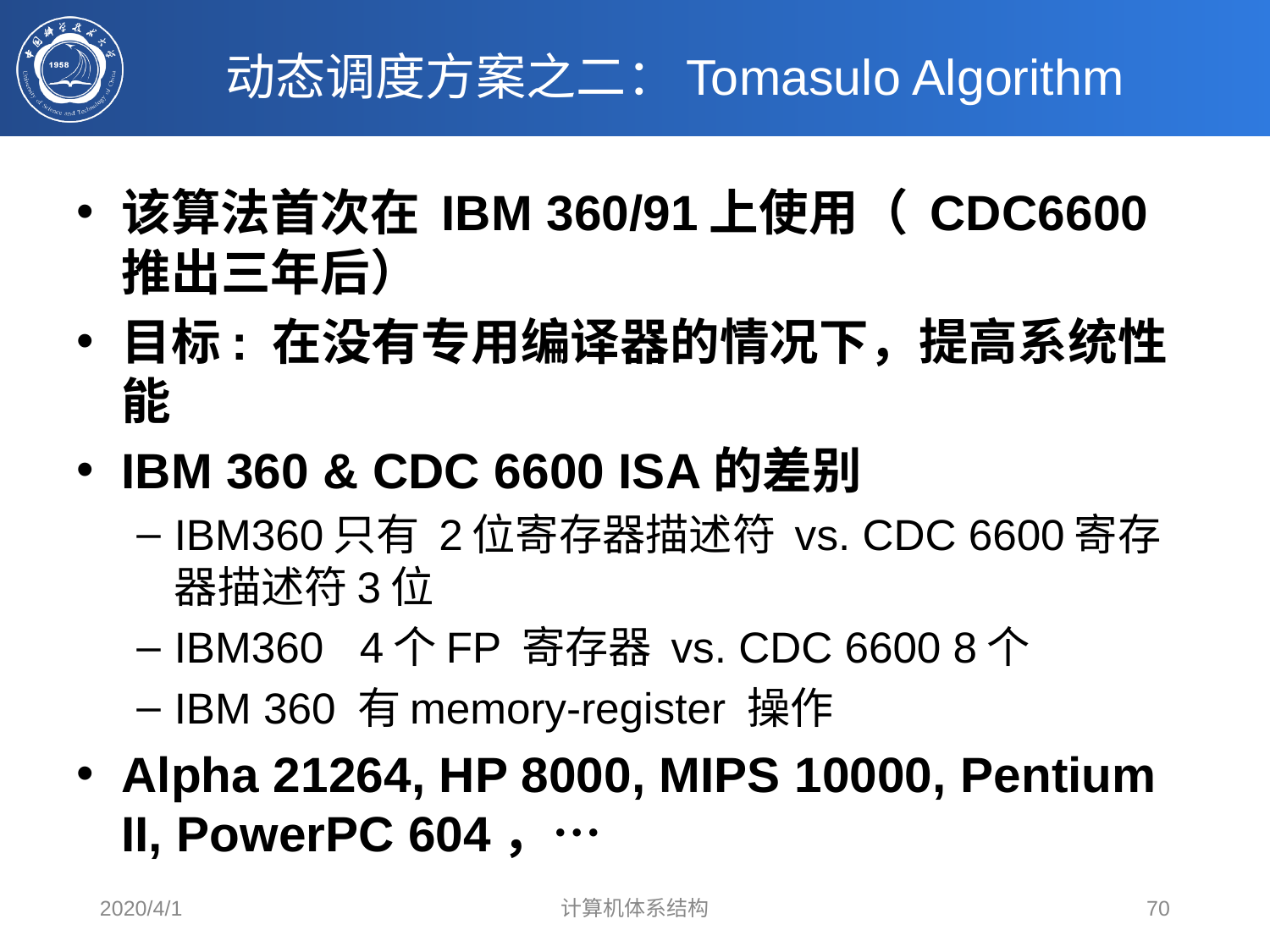

# 动态调度方案之二：Tomasulo Algorithm
该算法首次在 IBM 360/91上使用（ CDC6600推出三年后）
目标: 在没有专用编译器的情况下，提高系统性能
IBM 360 & CDC 6600 ISA的差别
IBM360只有 2位寄存器描述符 vs. CDC 6600寄存器描述符3位
IBM360   4个FP 寄存器 vs. CDC 6600 8个
IBM 360 有memory-register 操作
Alpha 21264, HP 8000, MIPS 10000, Pentium II, PowerPC 604，…
2020/4/1
计算机体系结构
70